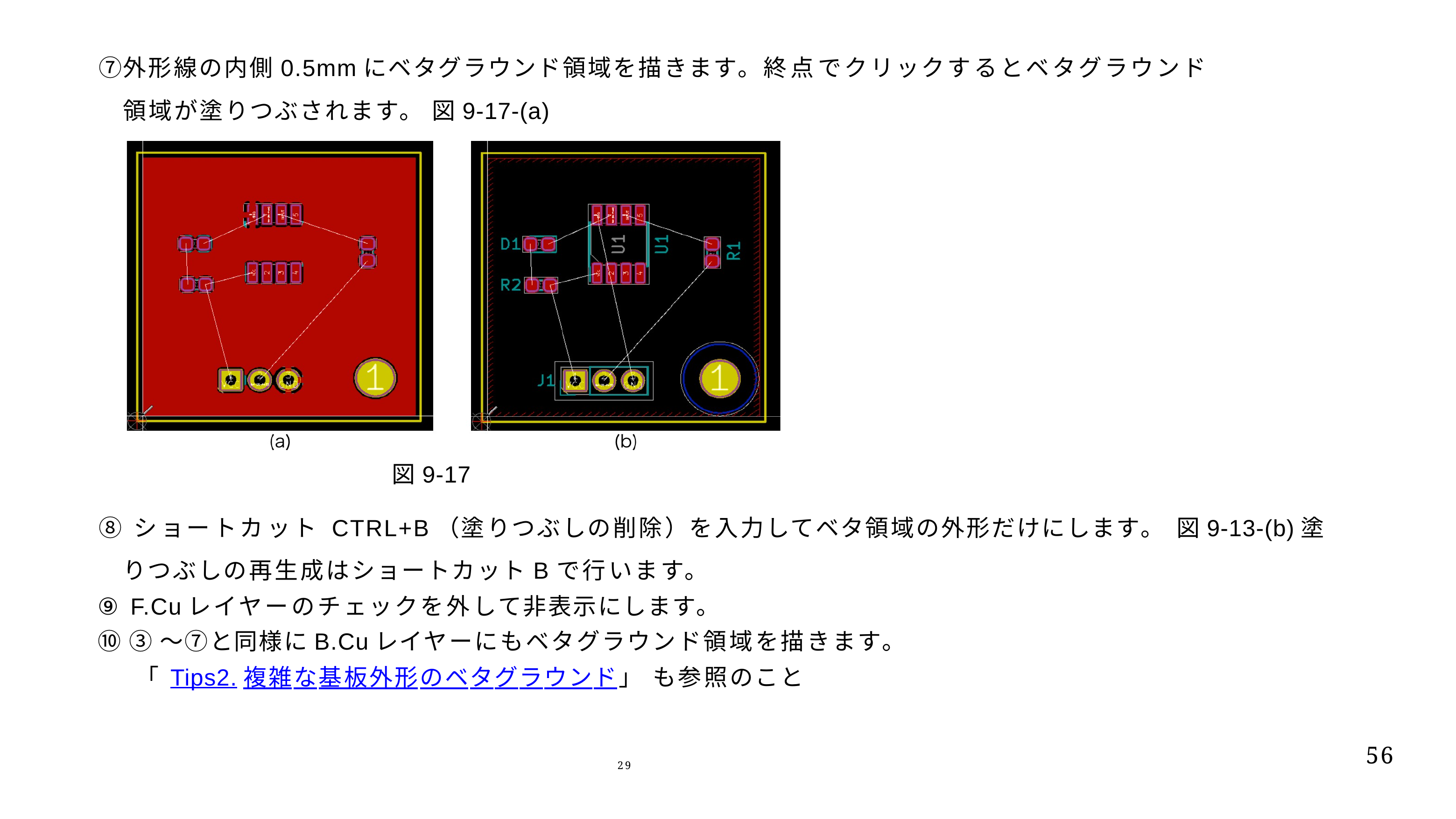

⑦	外形線の内側0.5mmにベタグラウンド領域を描きます。終点でクリックするとベタグラウンド領域が塗りつぶされます。 図9-17-(a)

図9-17
⑧	 ショートカット CTRL+B（塗りつぶしの削除）を入力してベタ領域の外形だけにします。 図9-13-(b)塗りつぶしの再生成はショートカットBで行います。
⑨	 F.Cuレイヤーのチェックを外して非表示にします。
⑩	 ③～⑦と同様にB.Cuレイヤーにもベタグラウンド領域を描きます。
   「Tips2.複雑な基板外形のベタグラウンド」 も参照のこと
56
29